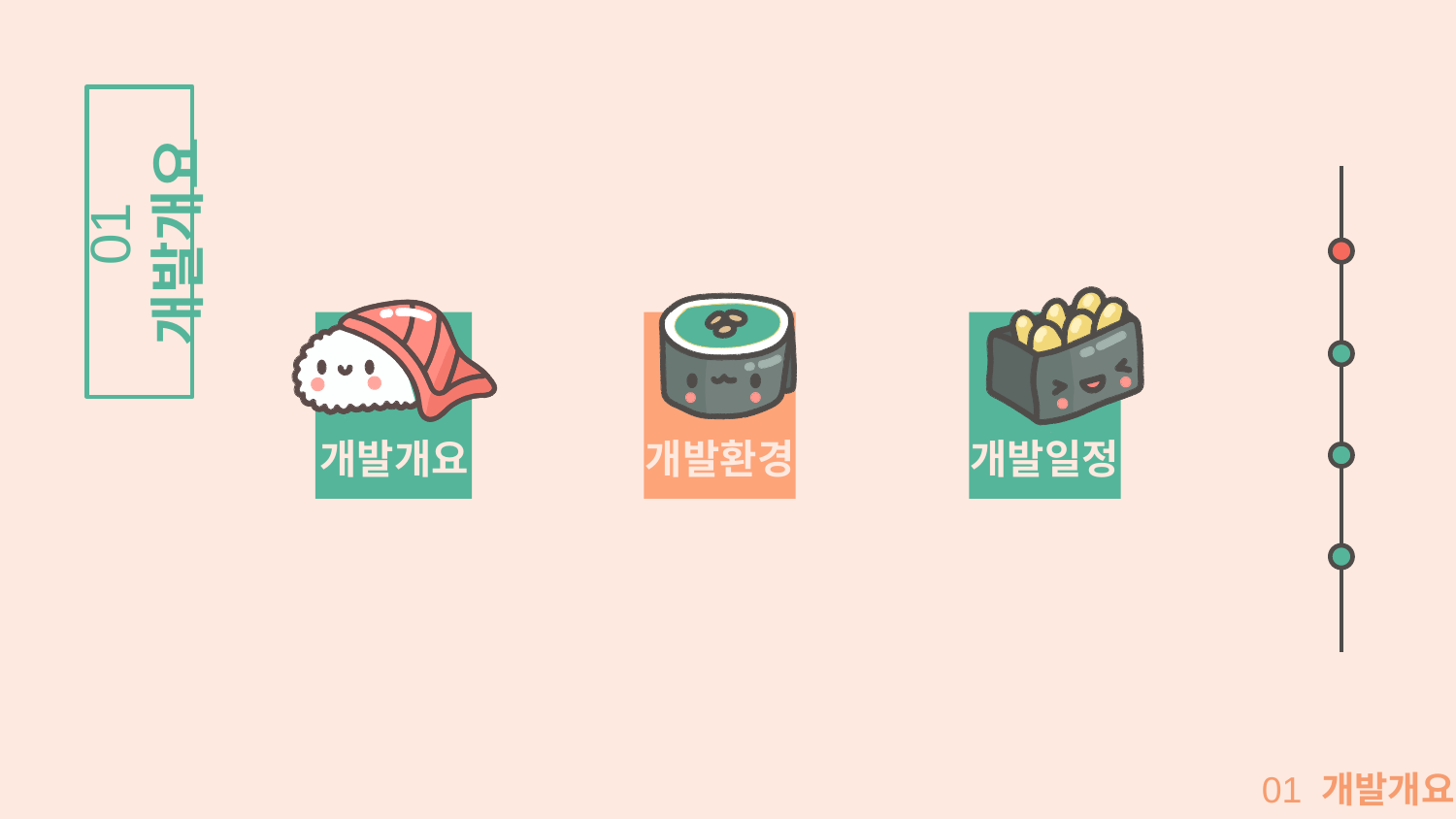

# 01 개발개요

개발일정
개발환경
개발개요

01 개발개요